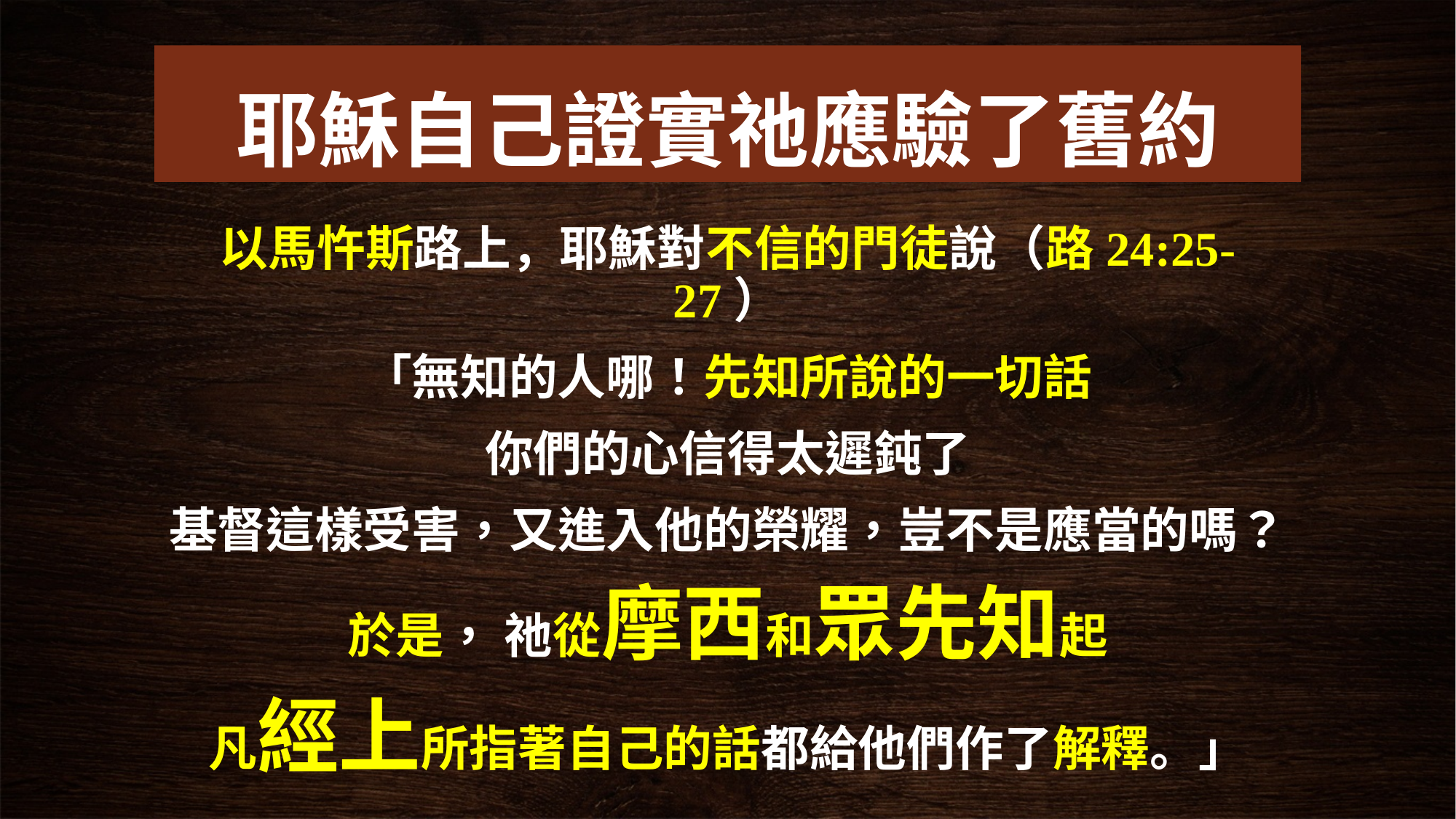

# 耶穌自己證實祂應驗了舊約
以馬忤斯路上，耶穌對不信的門徒說（路24:25-27）
「無知的人哪！先知所說的一切話
你們的心信得太遲鈍了
基督這樣受害，又進入他的榮耀，豈不是應當的嗎？
於是， 祂從摩西和眾先知起
凡經上所指著自己的話都給他們作了解釋。」